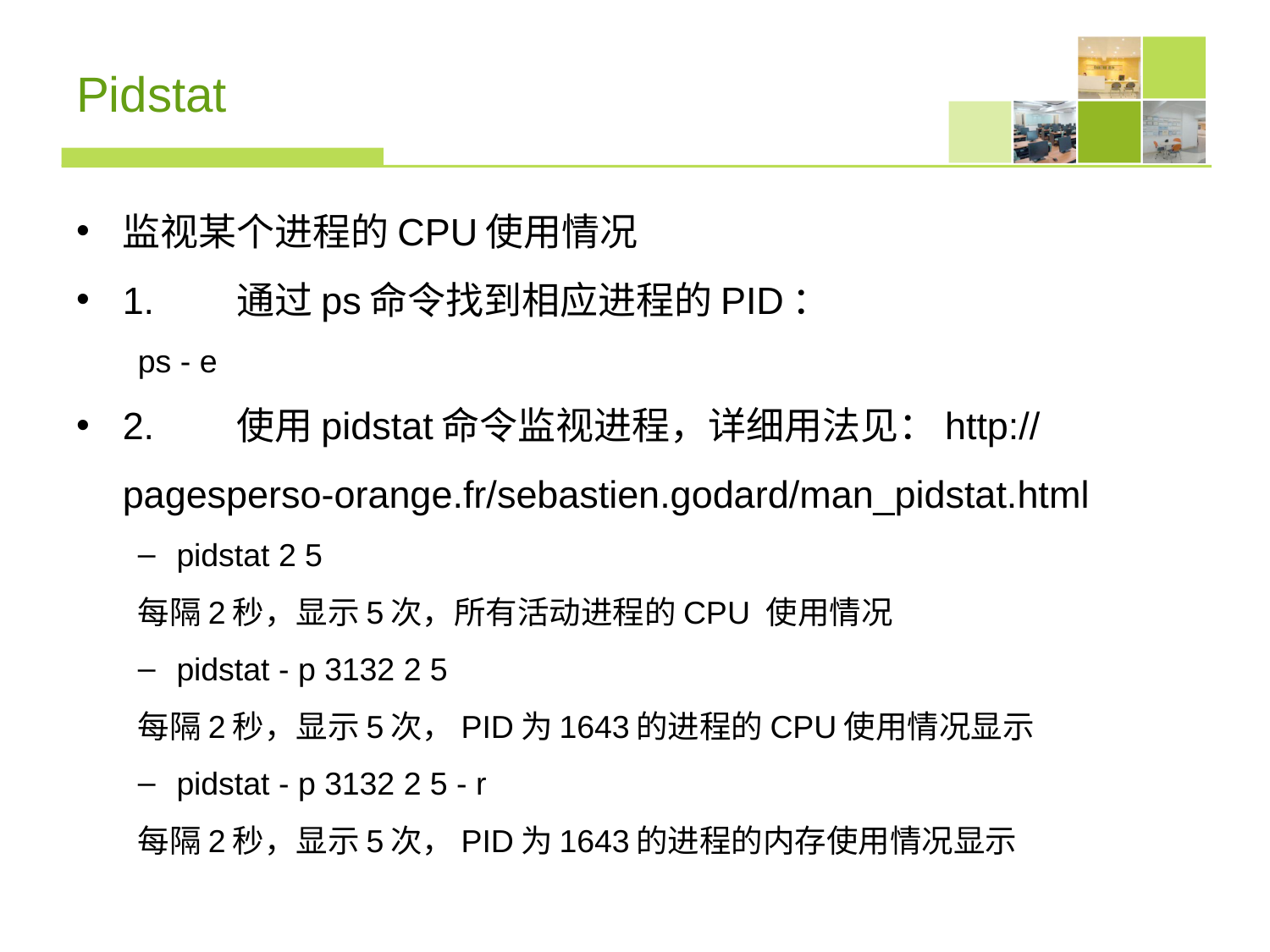

# Pidstat
监视某个进程的CPU使用情况
1.	通过ps命令找到相应进程的PID：
ps - e
2.	使用pidstat命令监视进程，详细用法见：http://pagesperso-orange.fr/sebastien.godard/man_pidstat.html
pidstat 2 5
每隔2秒，显示5次，所有活动进程的CPU 使用情况
pidstat - p 3132 2 5
每隔2秒，显示5次，PID为1643的进程的CPU使用情况显示
pidstat - p 3132 2 5 - r
每隔2秒，显示5次，PID为1643的进程的内存使用情况显示